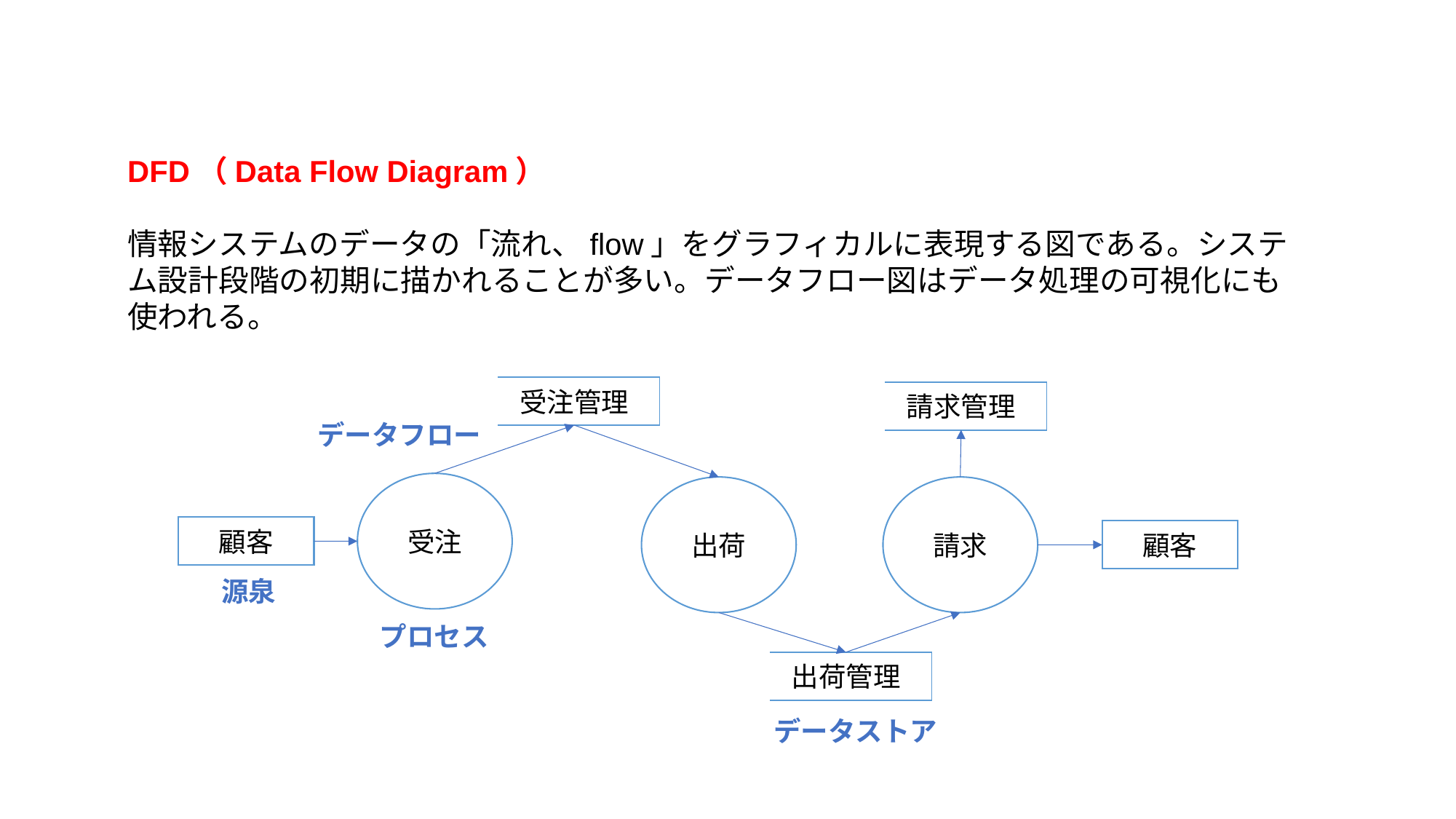

DFD（Data Flow Diagram）

情報システムのデータの「流れ、flow」をグラフィカルに表現する図である。システム設計段階の初期に描かれることが多い。データフロー図はデータ処理の可視化にも使われる。

受注管理

請求管理
データフロー
受注
出荷
請求
顧客
顧客
源泉
プロセス

出荷管理
データストア